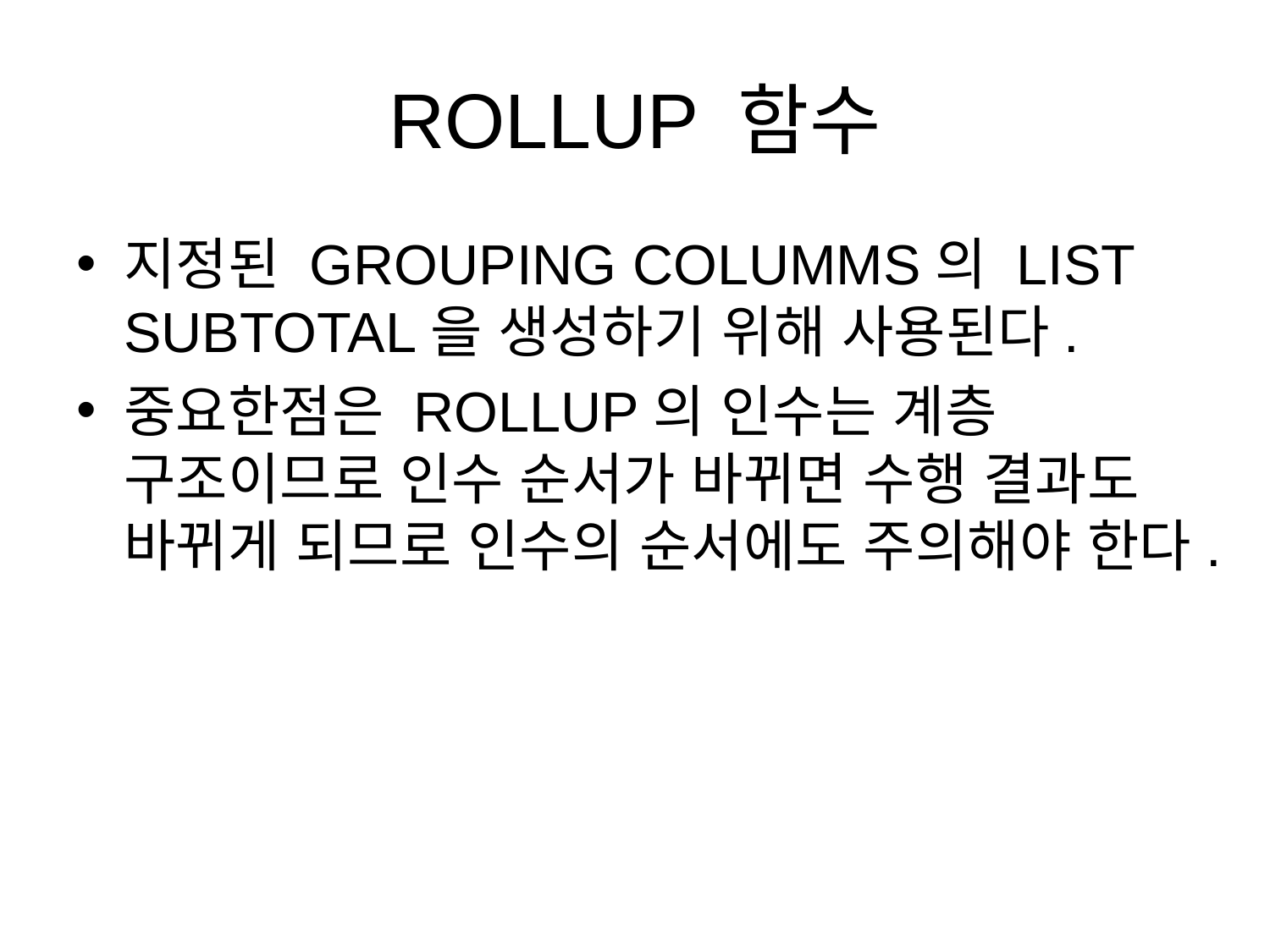

# ROLLUP 함수
지정된 GROUPING COLUMMS의 LIST SUBTOTAL을 생성하기 위해 사용된다.
중요한점은 ROLLUP의 인수는 계층 구조이므로 인수 순서가 바뀌면 수행 결과도 바뀌게 되므로 인수의 순서에도 주의해야 한다.